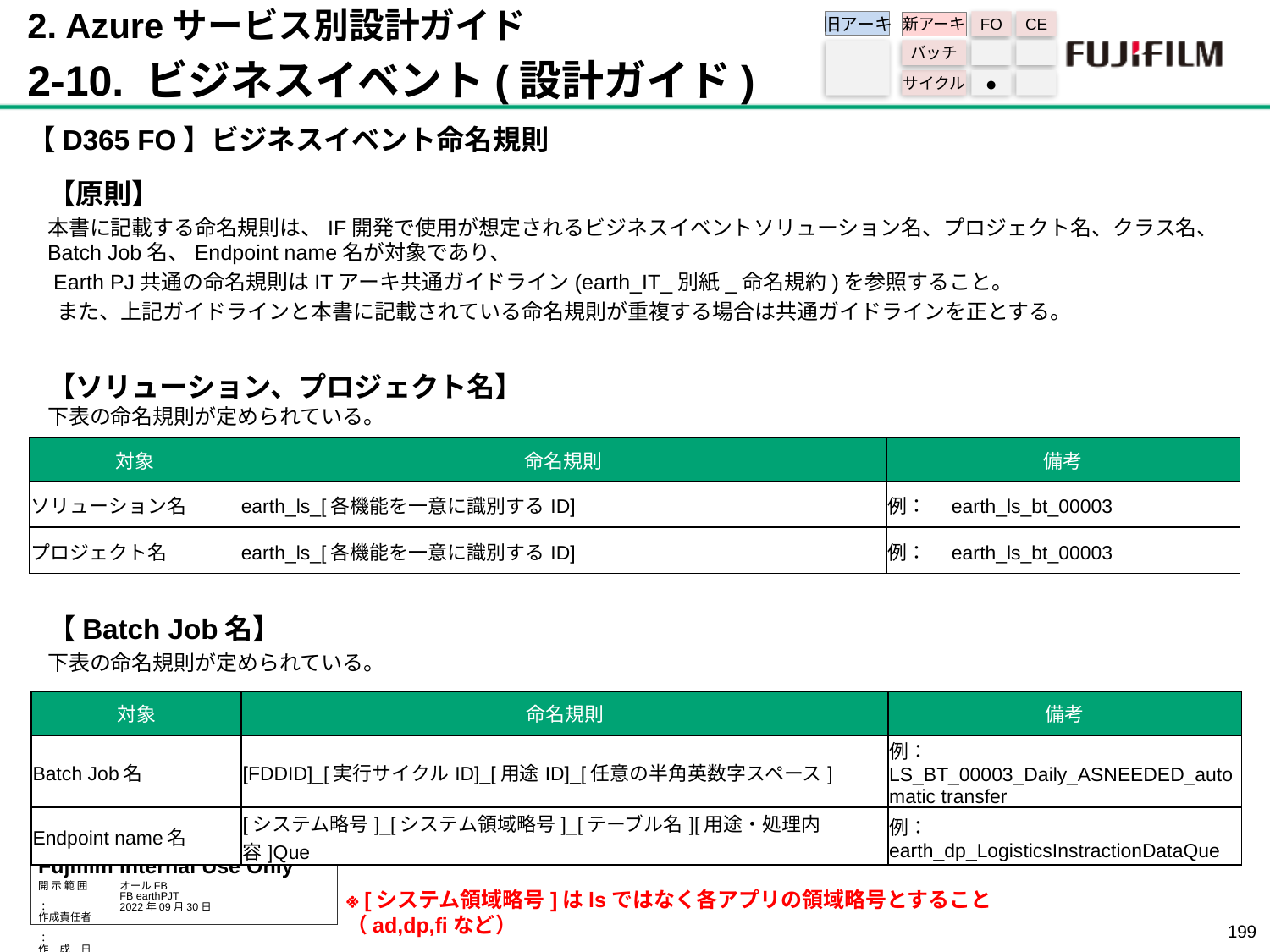

2. Azureサービス別設計ガイド
2-10. ビジネスイベント(設計ガイド)
旧アーキ
FO
CE
新アーキ
バッチ

サイクル
●

【D365 FO】ビジネスイベント命名規則
【原則】
本書に記載する命名規則は、IF開発で使用が想定されるビジネスイベントソリューション名、プロジェクト名、クラス名、Batch Job名、Endpoint name名が対象であり、
 Earth PJ共通の命名規則はITアーキ共通ガイドライン(earth_IT_別紙_命名規約)を参照すること。
 また、上記ガイドラインと本書に記載されている命名規則が重複する場合は共通ガイドラインを正とする。

【ソリューション、プロジェクト名】
下表の命名規則が定められている。

【Batch Job名】
下表の命名規則が定められている。

| 対象 | 命名規則 | 備考 |
| --- | --- | --- |
| ソリューション名 | earth\_ls\_[各機能を一意に識別するID] | 例：　earth\_ls\_bt\_00003 |
| プロジェクト名 | earth\_ls\_[各機能を一意に識別するID] | 例：　earth\_ls\_bt\_00003 |
| 対象 | 命名規則 | 備考 |
| --- | --- | --- |
| Batch Job名 | [FDDID]\_[実行サイクルID]\_[用途ID]\_[任意の半角英数字スペース] | 例：　LS\_BT\_00003\_Daily\_ASNEEDED\_automatic transfer |
| Endpoint name名 | [システム略号]\_[システム領域略号]\_[テーブル名][用途・処理内容]Que | 例：　earth\_dp\_LogisticsInstractionDataQue |
※[システム領域略号]はlsではなく各アプリの領域略号とすること（ad,dp,fiなど）
199